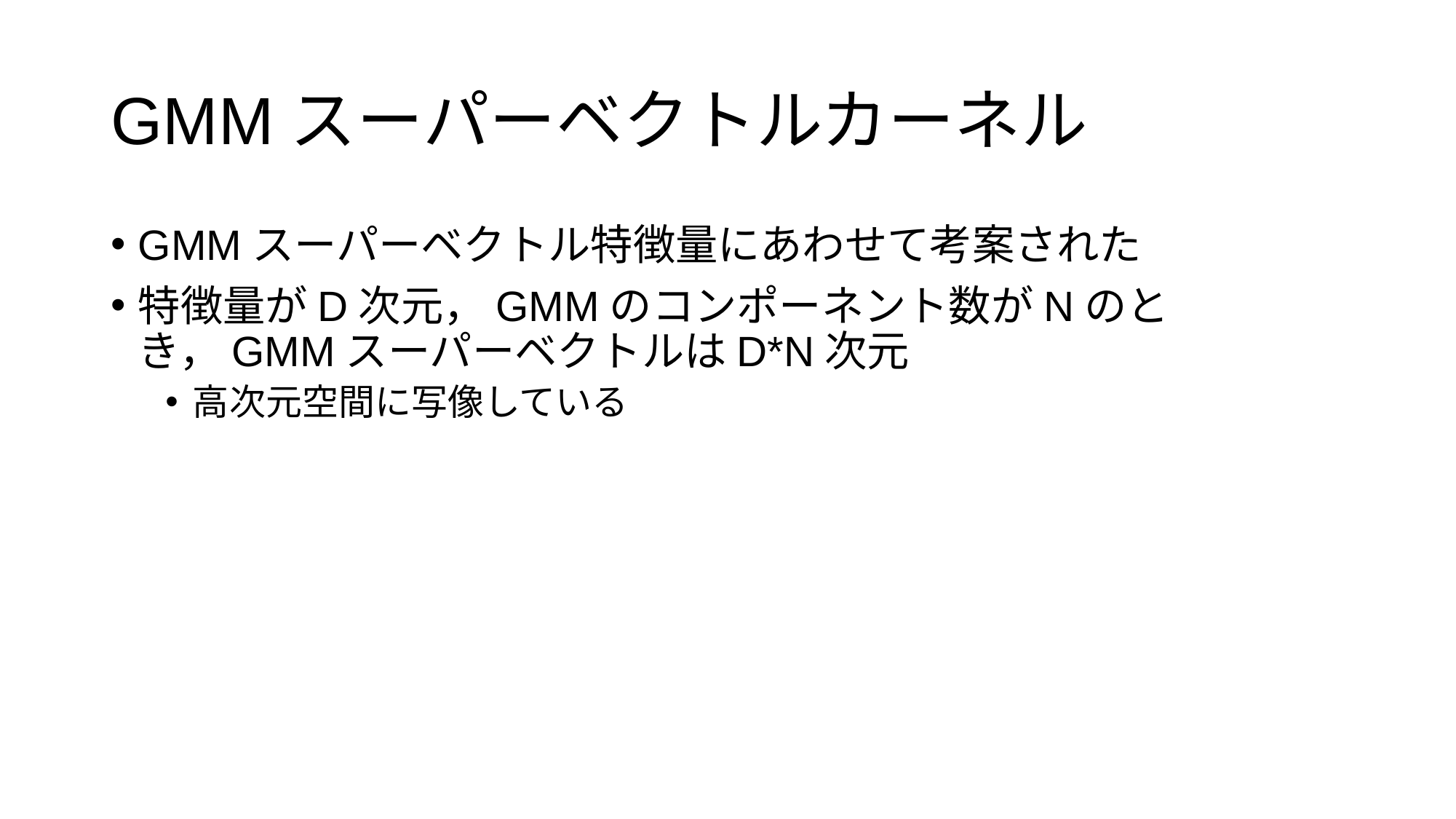

# GMMスーパーベクトルカーネル
GMMスーパーベクトル特徴量にあわせて考案された
特徴量がD次元，GMMのコンポーネント数がNのとき，GMMスーパーベクトルはD*N次元
高次元空間に写像している